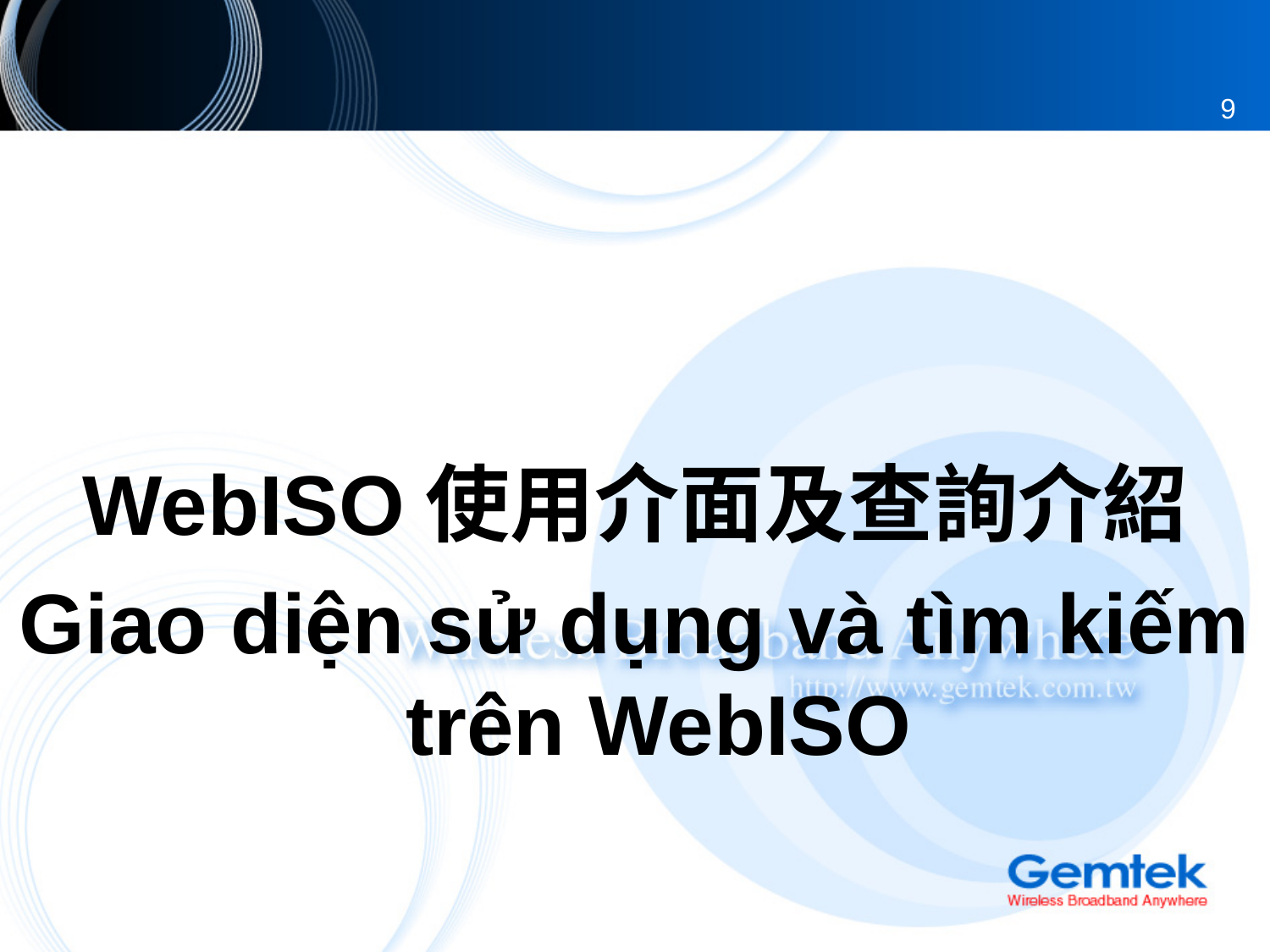

9
WebISO使用介面及查詢介紹
Giao diện sử dụng và tìm kiếm trên WebISO